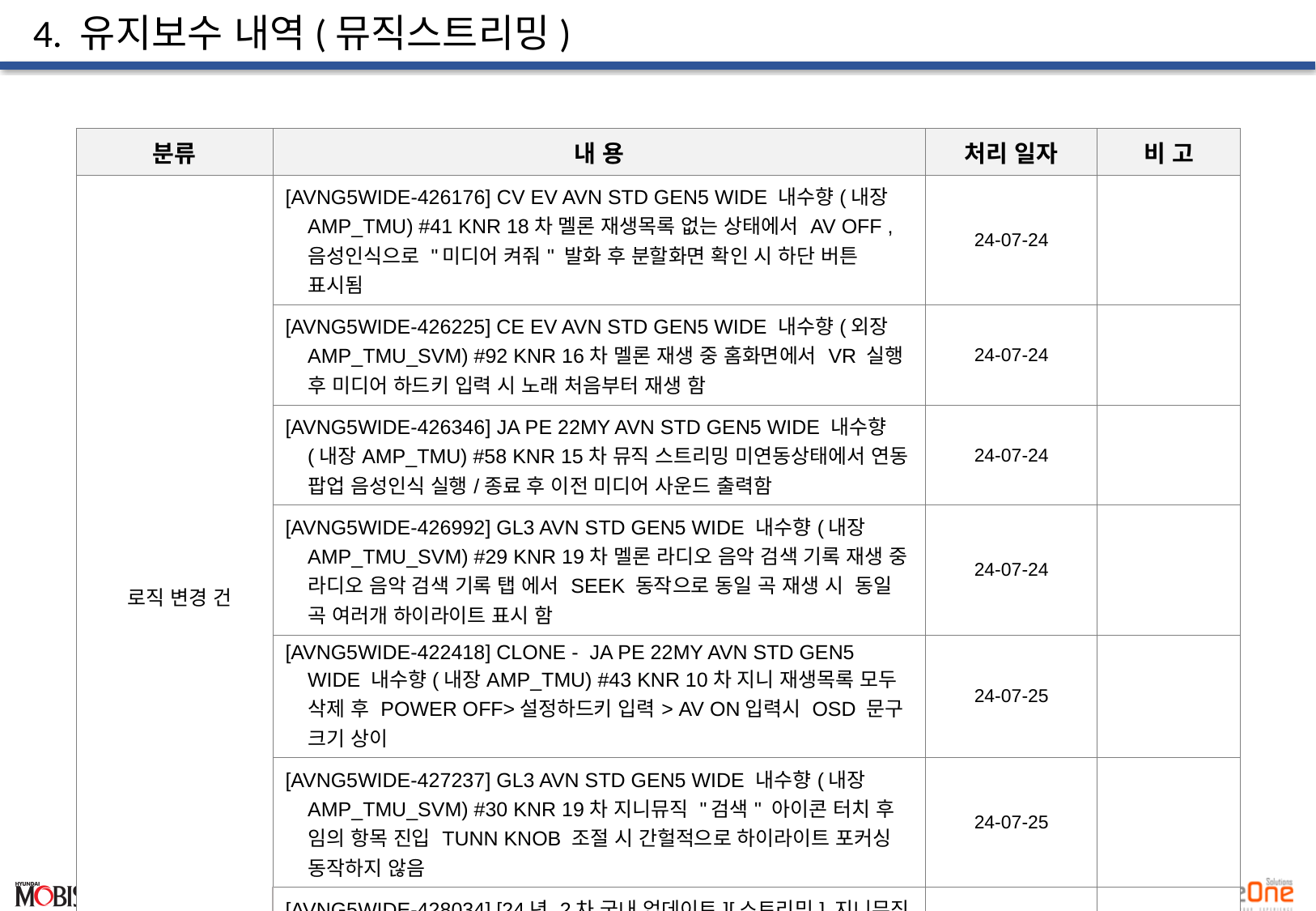

# 4. 유지보수 내역(뮤직스트리밍)
| 분류 | 내 용 | 처리 일자 | 비 고 |
| --- | --- | --- | --- |
| 로직 변경 건 | [AVNG5WIDE-426176] CV EV AVN STD GEN5 WIDE 내수향(내장AMP\_TMU) #41 KNR 18차 멜론 재생목록 없는 상태에서 AV OFF , 음성인식으로 "미디어 켜줘" 발화 후 분할화면 확인 시 하단 버튼 표시됨 | 24-07-24 |  |
|  | [AVNG5WIDE-426225] CE EV AVN STD GEN5 WIDE 내수향(외장AMP\_TMU\_SVM) #92 KNR 16차 멜론 재생 중 홈화면에서 VR 실행 후 미디어 하드키 입력 시 노래 처음부터 재생 함 | 24-07-24 |  |
|  | [AVNG5WIDE-426346] JA PE 22MY AVN STD GEN5 WIDE 내수향(내장AMP\_TMU) #58 KNR 15차 뮤직 스트리밍 미연동상태에서 연동 팝업 음성인식 실행/종료 후 이전 미디어 사운드 출력함 | 24-07-24 |  |
|  | [AVNG5WIDE-426992] GL3 AVN STD GEN5 WIDE 내수향(내장AMP\_TMU\_SVM) #29 KNR 19차 멜론 라디오 음악 검색 기록 재생 중 라디오 음악 검색 기록 탭 에서 SEEK 동작으로 동일 곡 재생 시 동일 곡 여러개 하이라이트 표시 함 | 24-07-24 |  |
|  | [AVNG5WIDE-422418] CLONE - JA PE 22MY AVN STD GEN5 WIDE 내수향(내장AMP\_TMU) #43 KNR 10차 지니 재생목록 모두 삭제 후 POWER OFF>설정하드키 입력> AV ON입력시 OSD 문구 크기 상이 | 24-07-25 |  |
|  | [AVNG5WIDE-427237] GL3 AVN STD GEN5 WIDE 내수향(내장AMP\_TMU\_SVM) #30 KNR 19차 지니뮤직 "검색" 아이콘 터치 후 임의 항목 진입 TUNN KNOB 조절 시 간헐적으로 하이라이트 포커싱 동작하지 않음 | 24-07-25 |  |
|  | [AVNG5WIDE-428034] [24년 2차 국내 업데이트][스트리밍] 지니뮤직 또는 멜론 임의의 곡 재생 중 메인 화면 내 앱 아이콘 입력 후 리스트 스크롤 후 SWRC[VR] 입력 시 간헐적으로 재생 중인 곡 리스트 내 첫번째로 표시 안됨 | 24-07-30 |  |
24년도 표준형 5세대 WIDE_WIDE NH AVN 뮤직스트리밍 유지보수